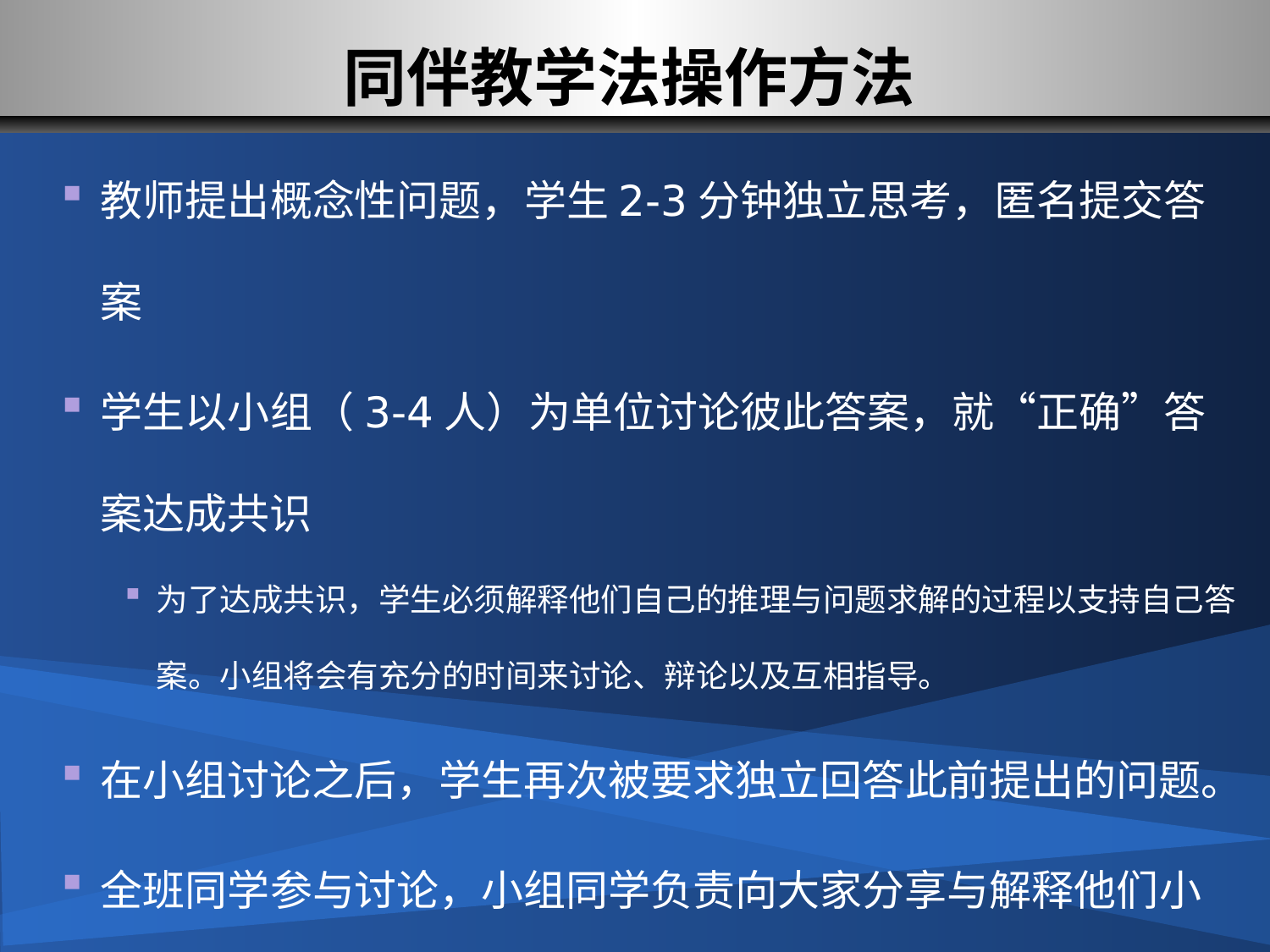

同伴教学法操作方法
教师提出概念性问题，学生2-3分钟独立思考，匿名提交答案
学生以小组（3-4人）为单位讨论彼此答案，就“正确”答案达成共识
为了达成共识，学生必须解释他们自己的推理与问题求解的过程以支持自己答案。小组将会有充分的时间来讨论、辩论以及互相指导。
在小组讨论之后，学生再次被要求独立回答此前提出的问题。
全班同学参与讨论，小组同学负责向大家分享与解释他们小组的发现，教师可以根据需要补充总结